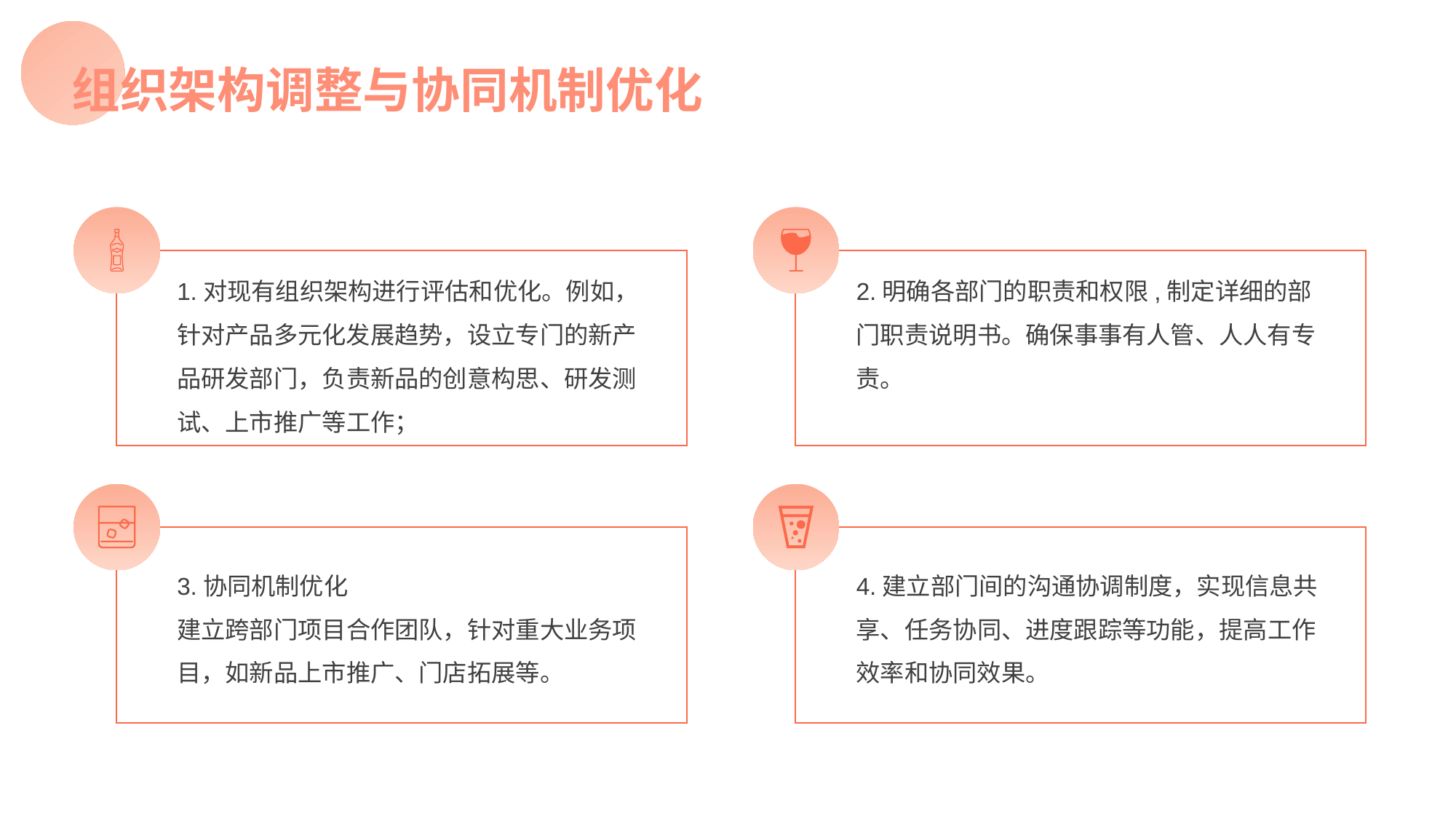

组织架构调整与协同机制优化

1.对现有组织架构进行评估和优化。例如，针对产品多元化发展趋势，设立专门的新产品研发部门，负责新品的创意构思、研发测试、上市推广等工作；

2.明确各部门的职责和权限,制定详细的部门职责说明书。确保事事有人管、人人有专责。

3.协同机制优化
建立跨部门项目合作团队，针对重大业务项目，如新品上市推广、门店拓展等。

4.建立部门间的沟通协调制度，实现信息共享、任务协同、进度跟踪等功能，提高工作效率和协同效果。